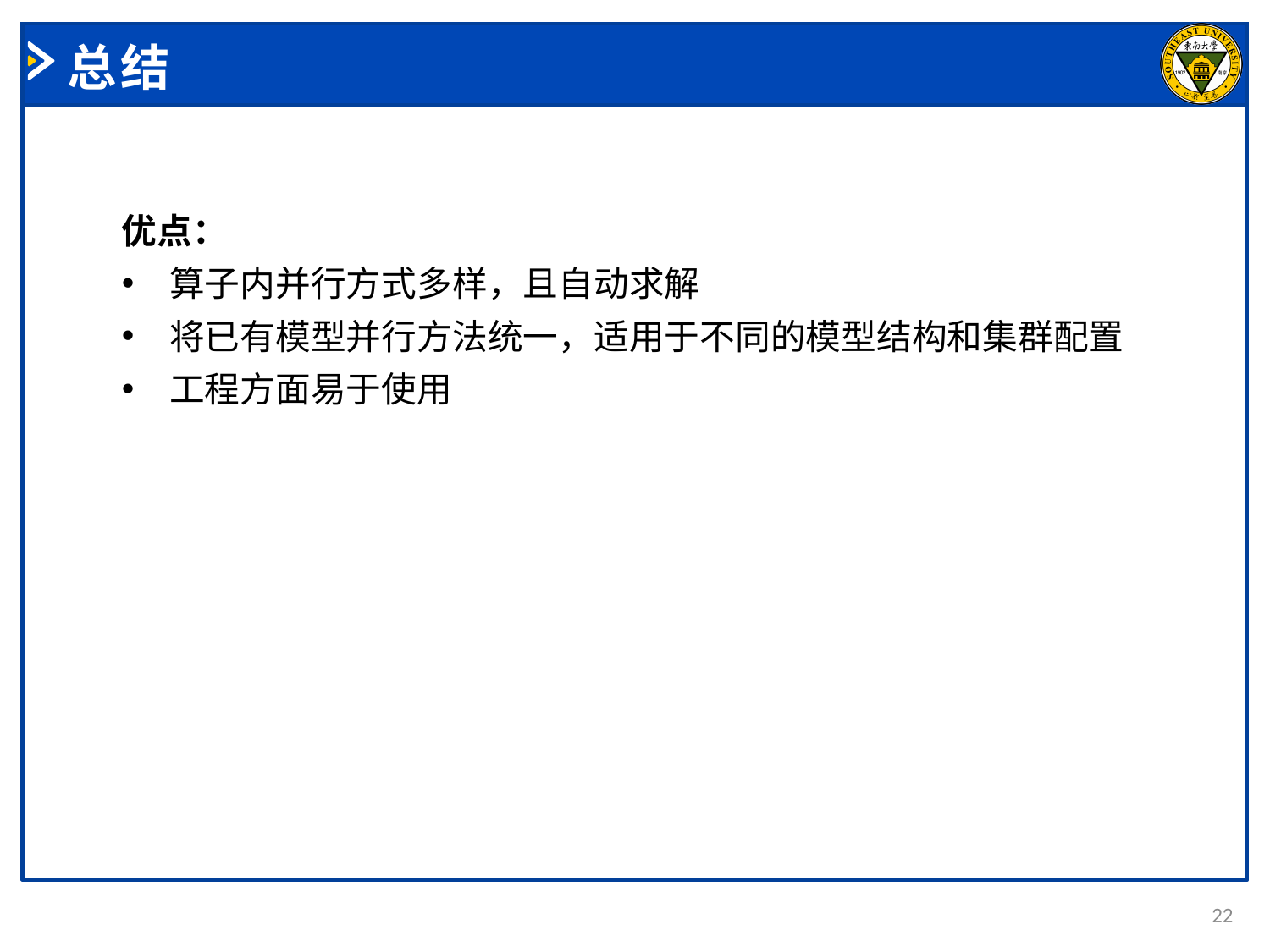

# 总结
优点：
算子内并行方式多样，且自动求解
将已有模型并行方法统一，适用于不同的模型结构和集群配置
工程方面易于使用
22